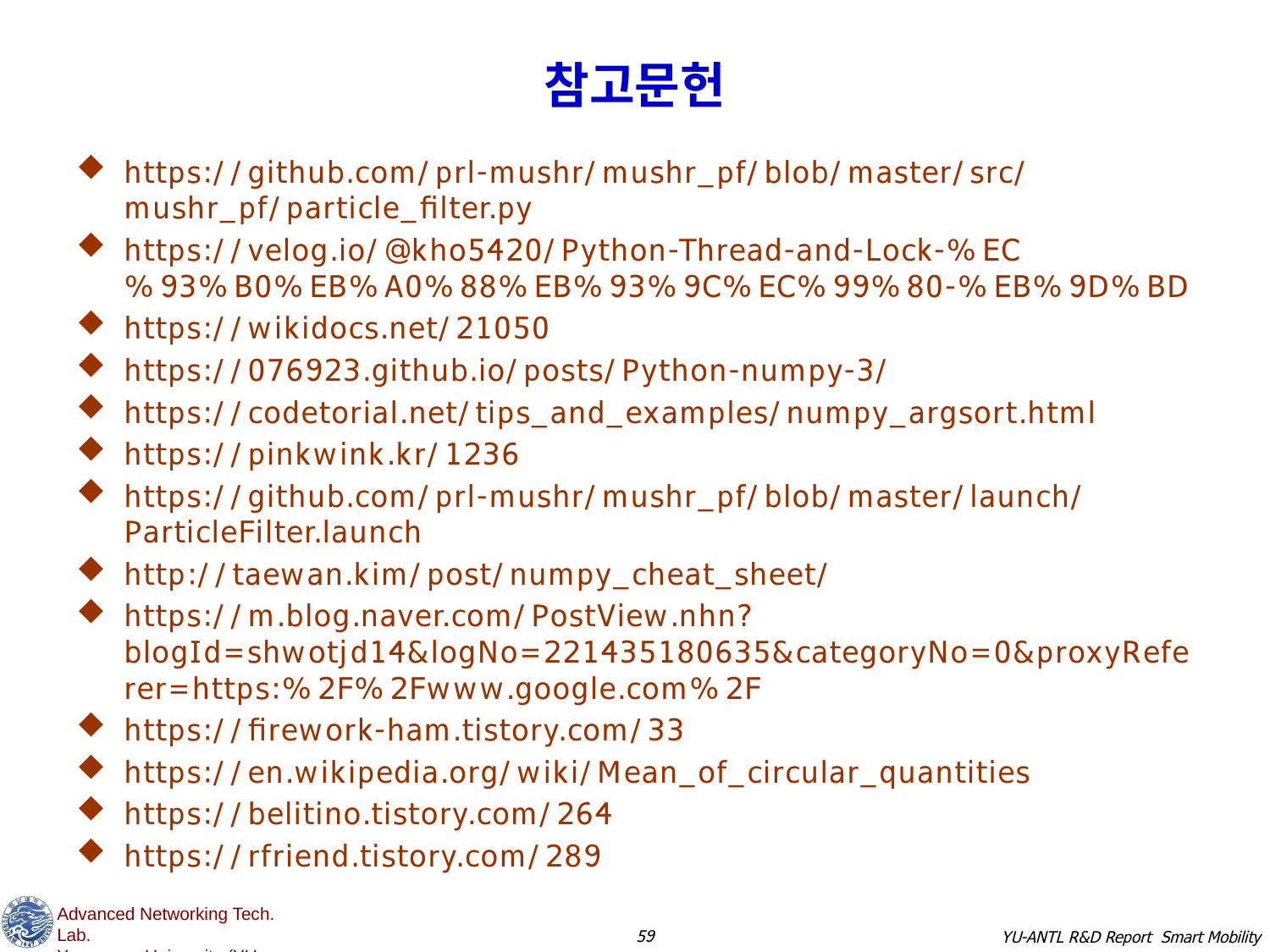

# 참고문헌
https://github.com/prl-mushr/mushr_pf/blob/master/src/mushr_pf/particle_filter.py
https://velog.io/@kho5420/Python-Thread-and-Lock-%EC%93%B0%EB%A0%88%EB%93%9C%EC%99%80-%EB%9D%BD
https://wikidocs.net/21050
https://076923.github.io/posts/Python-numpy-3/
https://codetorial.net/tips_and_examples/numpy_argsort.html
https://pinkwink.kr/1236
https://github.com/prl-mushr/mushr_pf/blob/master/launch/ParticleFilter.launch
http://taewan.kim/post/numpy_cheat_sheet/
https://m.blog.naver.com/PostView.nhn?blogId=shwotjd14&logNo=221435180635&categoryNo=0&proxyReferer=https:%2F%2Fwww.google.com%2F
https://firework-ham.tistory.com/33
https://en.wikipedia.org/wiki/Mean_of_circular_quantities
https://belitino.tistory.com/264
https://rfriend.tistory.com/289